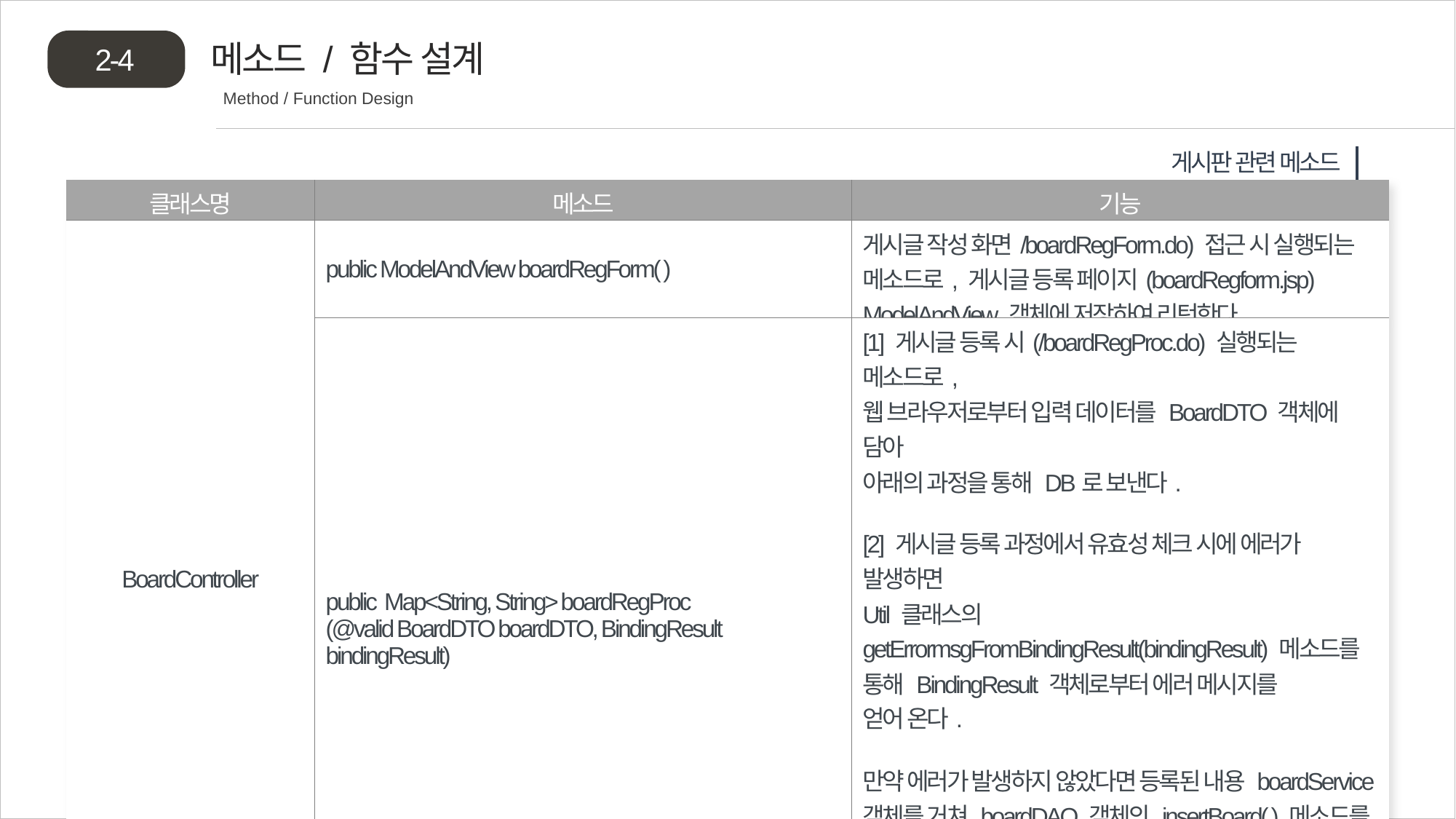

메소드 / 함수 설계
2-4
Method / Function Design
게시판 관련 메소드
| 클래스명 | 메소드 | 기능 |
| --- | --- | --- |
| BoardController | public ModelAndView boardRegForm( ) | 게시글 작성 화면/boardRegForm.do) 접근 시 실행되는 메소드로, 게시글 등록 페이지(boardRegform.jsp) ModelAndView 객체에 저장하여 리턴한다. |
|  | public Map<String, String> boardRegProc (@valid BoardDTO boardDTO, BindingResult bindingResult) | [1] 게시글 등록 시(/boardRegProc.do) 실행되는 메소드로, 웹 브라우저로부터 입력 데이터를 BoardDTO 객체에 담아 아래의 과정을 통해 DB로 보낸다. [2] 게시글 등록 과정에서 유효성 체크 시에 에러가 발생하면 Util 클래스의 getErrormsgFromBindingResult(bindingResult) 메소드를 통해 BindingResult 객체로부터 에러 메시지를 얻어 온다. 만약 에러가 발생하지 않았다면 등록된 내용 boardService 객체를 거쳐 boardDAO 객체의 insertBoard( ) 메소드를 통해 DB에 저장되어 있는 정보를 가져온다. (이 과정에서 작업에 대한 트랜잭션이 걸린다.) [3] 만약 유효성 체크에 해당하지 않는 에러가 발생했을 땐, 예외 처리를 통해 에러 메시지를 보낸다. |